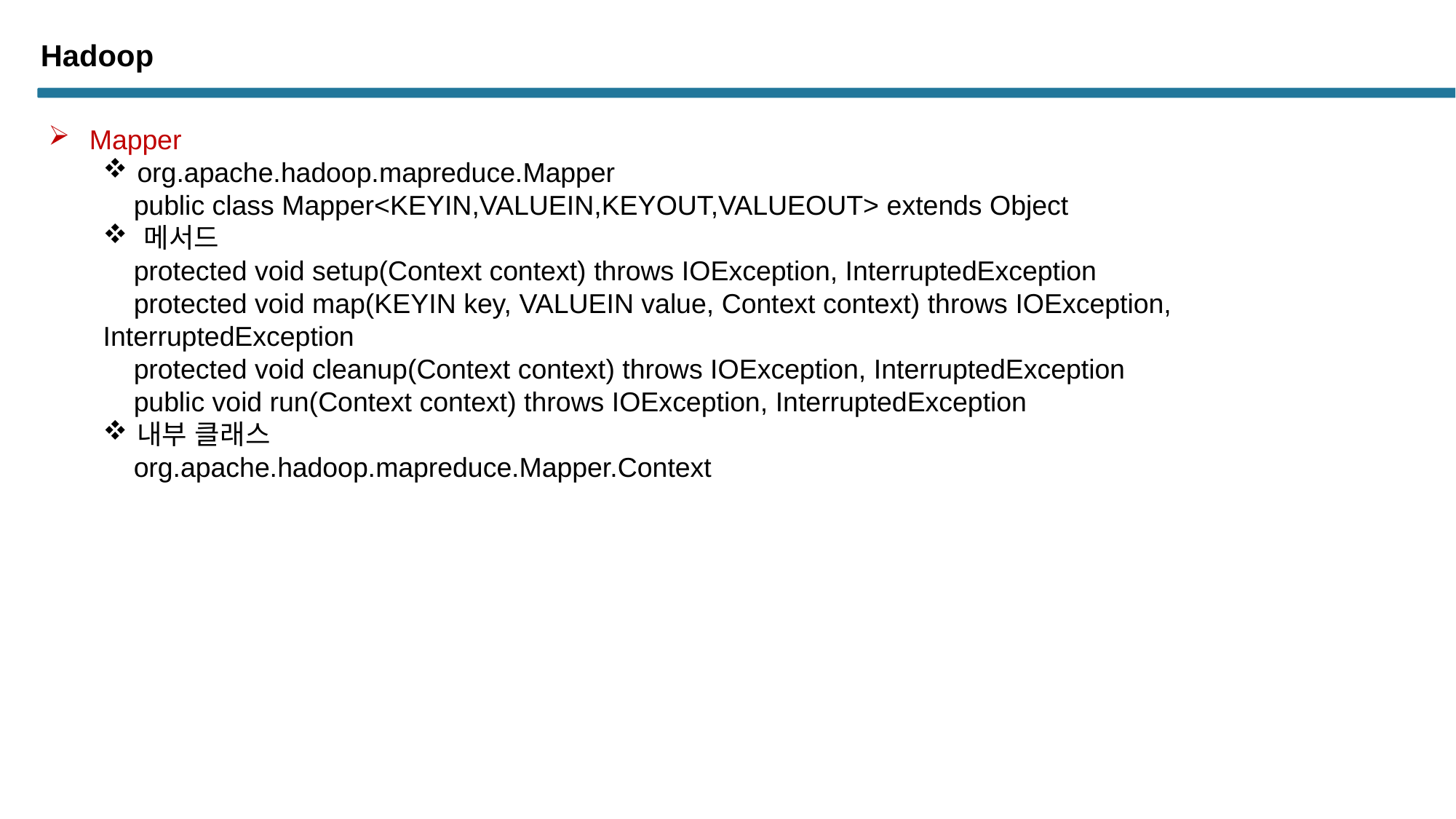

# Hadoop
Mapper
org.apache.hadoop.mapreduce.Mapper
    public class Mapper<KEYIN,VALUEIN,KEYOUT,VALUEOUT> extends Object
메서드
    protected void setup(Context context) throws IOException, InterruptedException
    protected void map(KEYIN key, VALUEIN value, Context context) throws IOException, InterruptedException
    protected void cleanup(Context context) throws IOException, InterruptedException
    public void run(Context context) throws IOException, InterruptedException
내부 클래스
    org.apache.hadoop.mapreduce.Mapper.Context